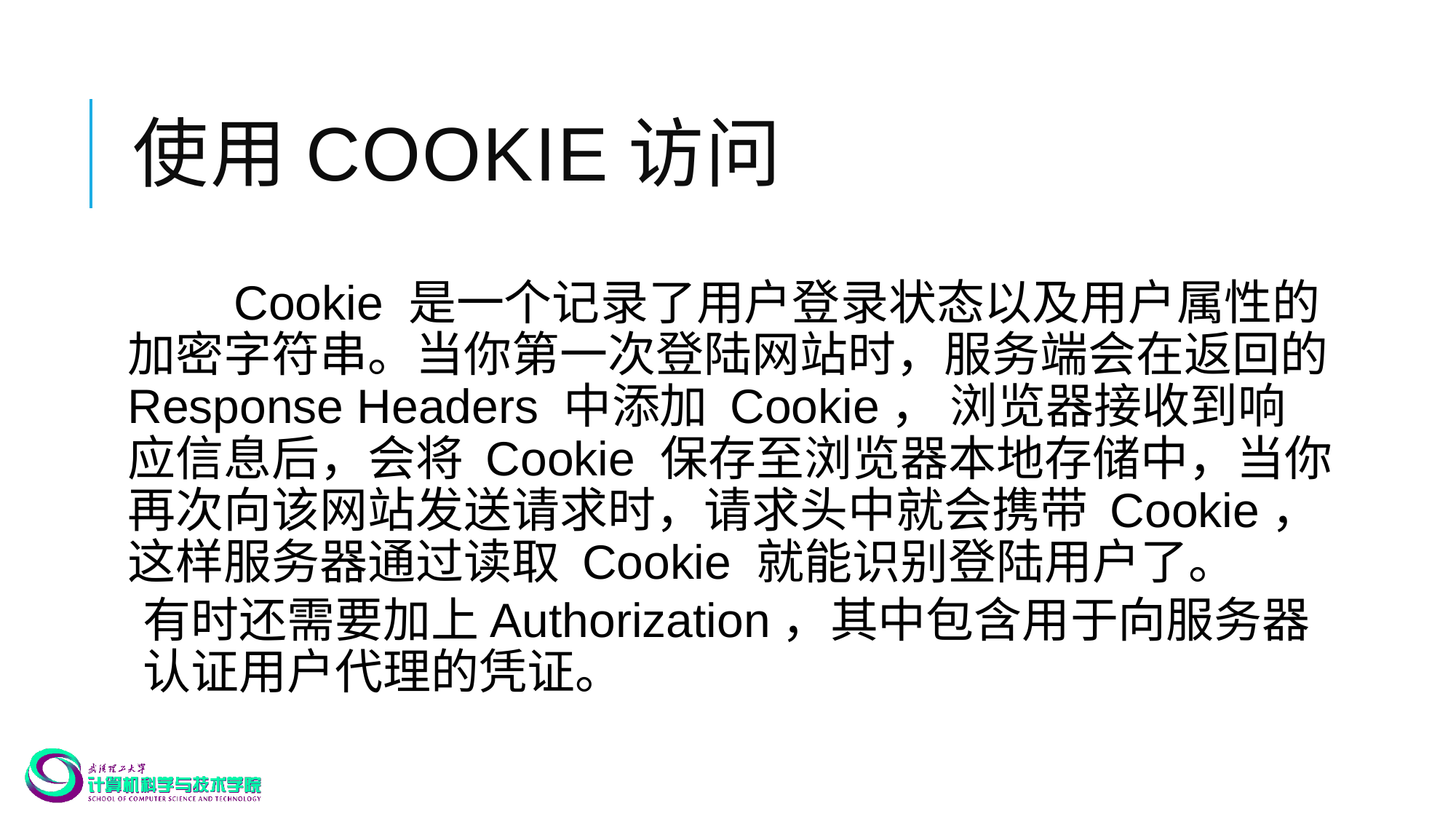

# 使用cookie访问
        Cookie 是一个记录了用户登录状态以及用户属性的加密字符串。当你第一次登陆网站时，服务端会在返回的 Response Headers 中添加 Cookie， 浏览器接收到响应信息后，会将 Cookie 保存至浏览器本地存储中，当你再次向该网站发送请求时，请求头中就会携带 Cookie，这样服务器通过读取 Cookie 就能识别登陆用户了。
	有时还需要加上Authorization，其中包含用于向服务器认证用户代理的凭证。